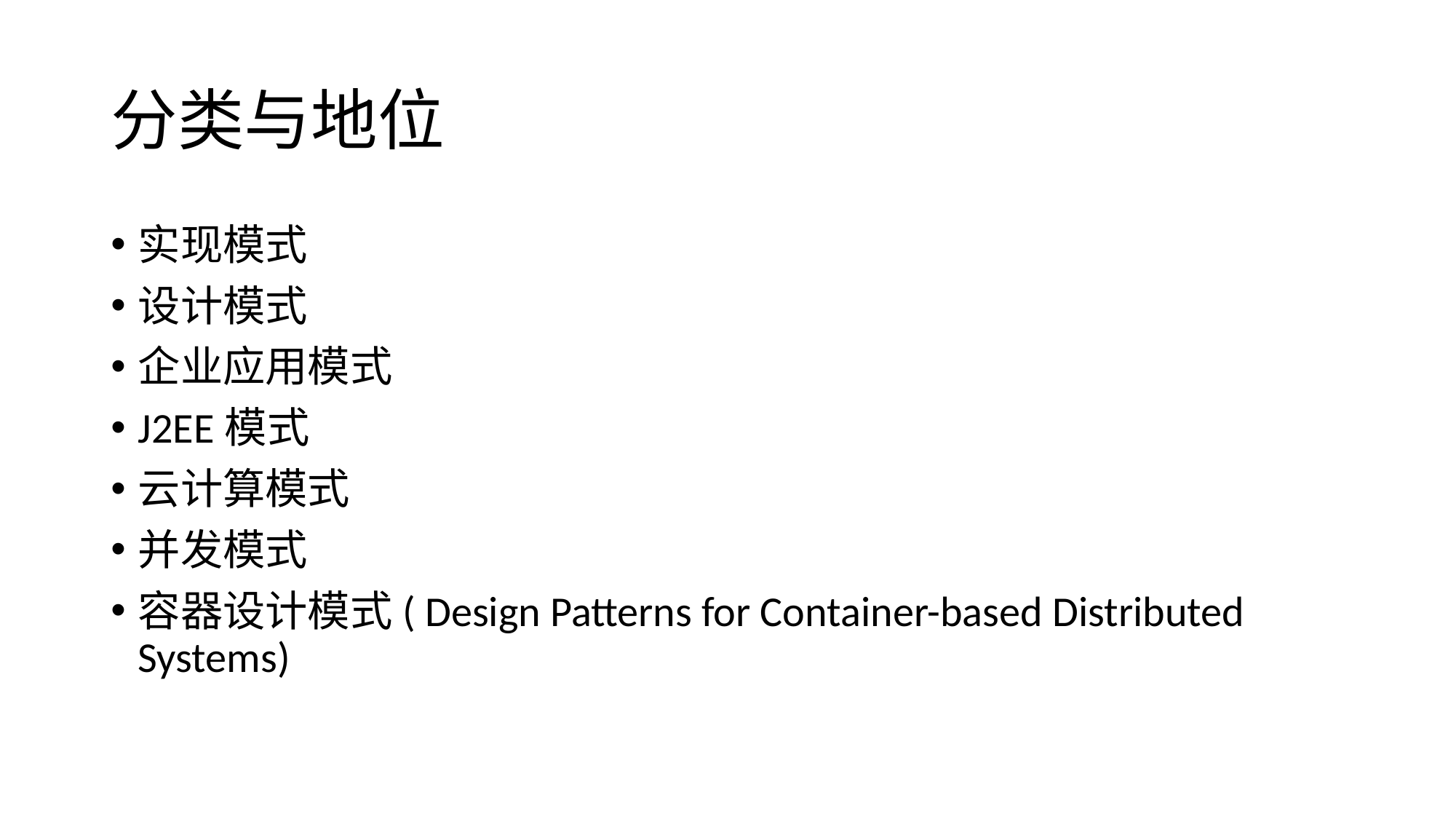

# 分类与地位
实现模式
设计模式
企业应用模式
J2EE模式
云计算模式
并发模式
容器设计模式( Design Patterns for Container-based Distributed Systems)